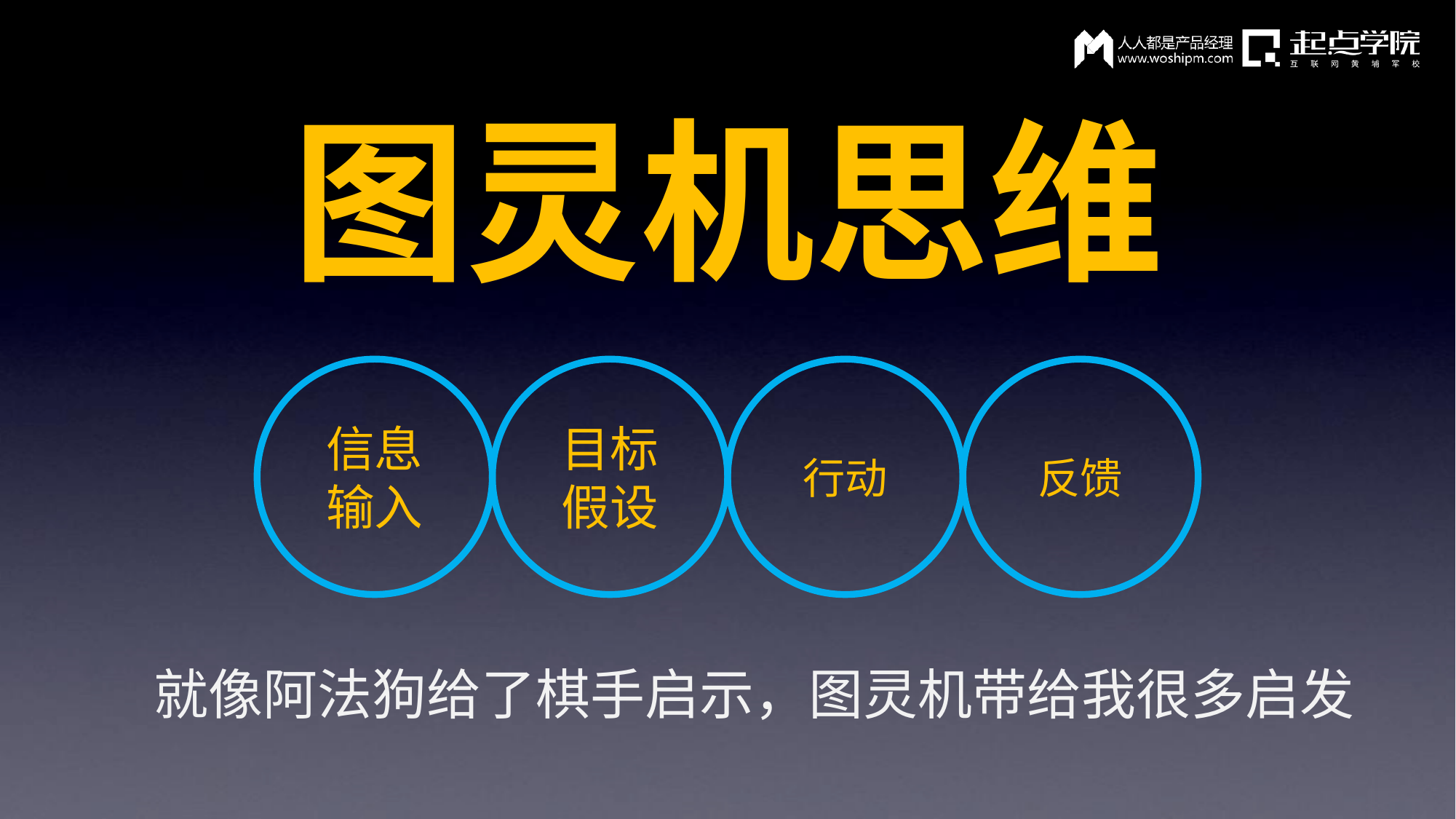

图灵机思维
信息
输入
目标
假设
行动
反馈
就像阿法狗给了棋手启示，图灵机带给我很多启发